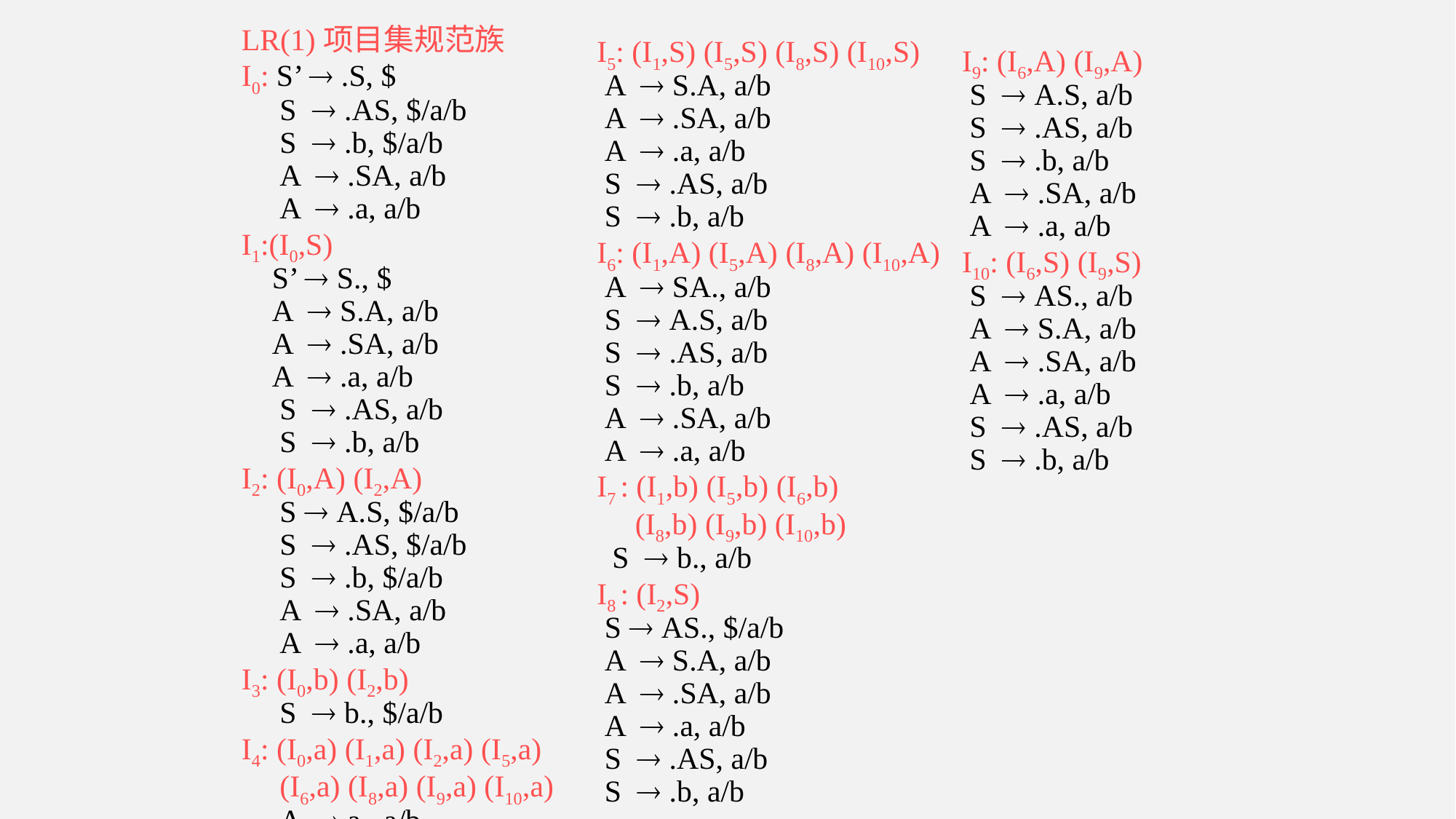

LR(1)项目集规范族
I0: S’ → .S, $
     S  → .AS, $/a/b
     S  → .b, $/a/b
     A  → .SA, a/b
     A  → .a, a/b
I1:(I0,S)
    S’ → S., $
    A  → S.A, a/b
    A  → .SA, a/b
    A  → .a, a/b
     S  → .AS, a/b
     S  → .b, a/b
I2: (I0,A) (I2,A)
     S → A.S, $/a/b
     S  → .AS, $/a/b
     S  → .b, $/a/b
     A  → .SA, a/b
     A  → .a, a/b
I3: (I0,b) (I2,b)
     S  → b., $/a/b
I4: (I0,a) (I1,a) (I2,a) (I5,a)
     (I6,a) (I8,a) (I9,a) (I10,a)
     A  → a., a/b
I5: (I1,S) (I5,S) (I8,S) (I10,S)
 A  → S.A, a/b
 A  → .SA, a/b
 A  → .a, a/b
 S  → .AS, a/b
 S  → .b, a/b
I6: (I1,A) (I5,A) (I8,A) (I10,A)
 A  → SA., a/b
 S  → A.S, a/b
 S  → .AS, a/b
 S  → .b, a/b
 A  → .SA, a/b
 A  → .a, a/b
I7 : (I1,b) (I5,b) (I6,b)
     (I8,b) (I9,b) (I10,b)
  S  → b., a/b
I8 : (I2,S)
 S → AS., $/a/b
 A  → S.A, a/b
 A  → .SA, a/b
 A  → .a, a/b
 S  → .AS, a/b
 S  → .b, a/b
I9: (I6,A) (I9,A)
 S  → A.S, a/b
 S  → .AS, a/b
 S  → .b, a/b
 A  → .SA, a/b
 A  → .a, a/b
I10: (I6,S) (I9,S)
 S  → AS., a/b
 A  → S.A, a/b
 A  → .SA, a/b
 A  → .a, a/b
 S  → .AS, a/b
 S  → .b, a/b